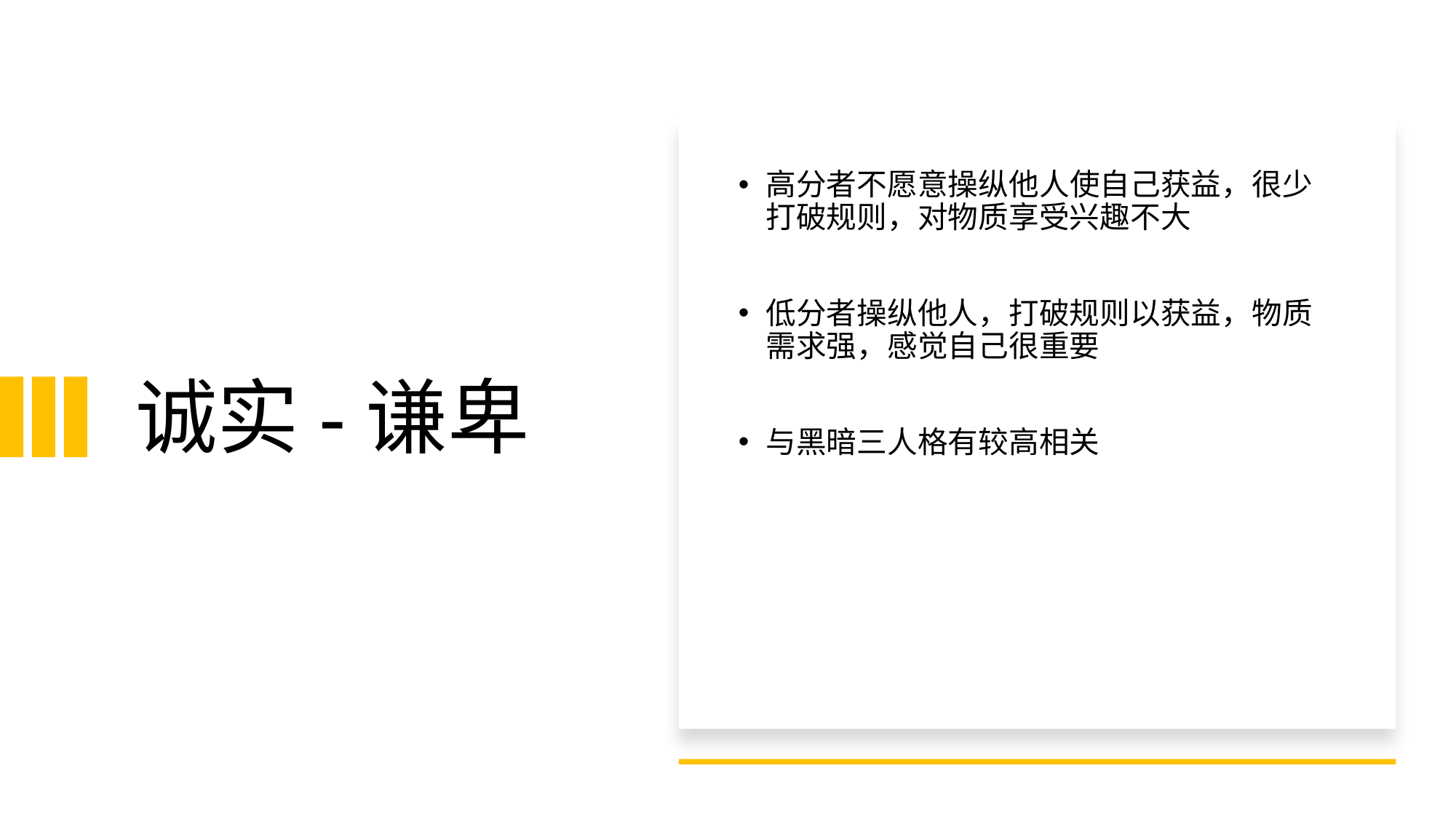

# 诚实-谦卑
高分者不愿意操纵他人使自己获益，很少打破规则，对物质享受兴趣不大

低分者操纵他人，打破规则以获益，物质需求强，感觉自己很重要

与黑暗三人格有较高相关